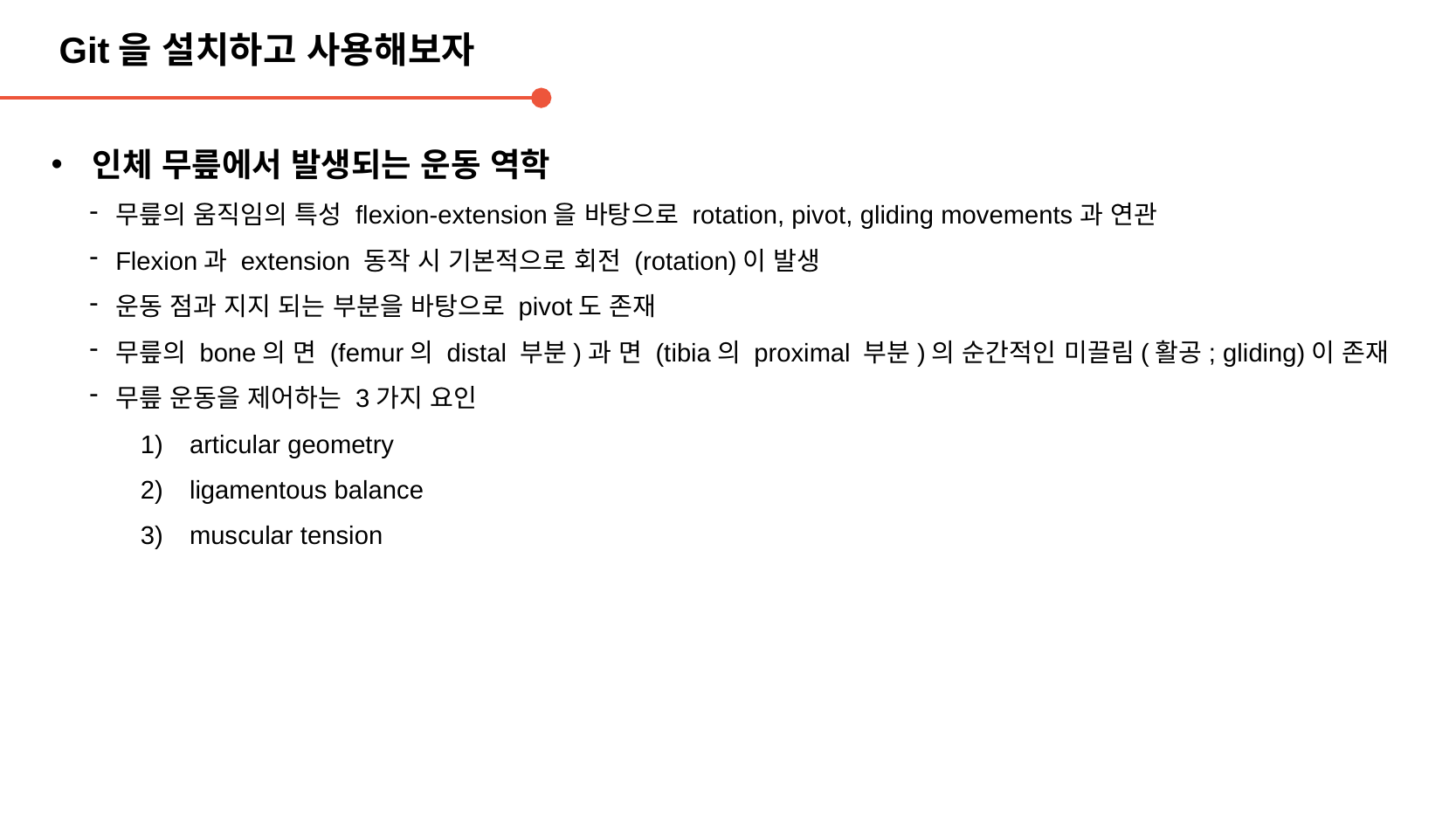

Git을 설치하고 사용해보자
인체 무릎에서 발생되는 운동 역학
무릎의 움직임의 특성 flexion-extension을 바탕으로 rotation, pivot, gliding movements과 연관
Flexion과 extension 동작 시 기본적으로 회전 (rotation)이 발생
운동 점과 지지 되는 부분을 바탕으로 pivot도 존재
무릎의 bone의 면 (femur의 distal 부분)과 면 (tibia의 proximal 부분)의 순간적인 미끌림(활공; gliding)이 존재
무릎 운동을 제어하는 3가지 요인
articular geometry
ligamentous balance
muscular tension